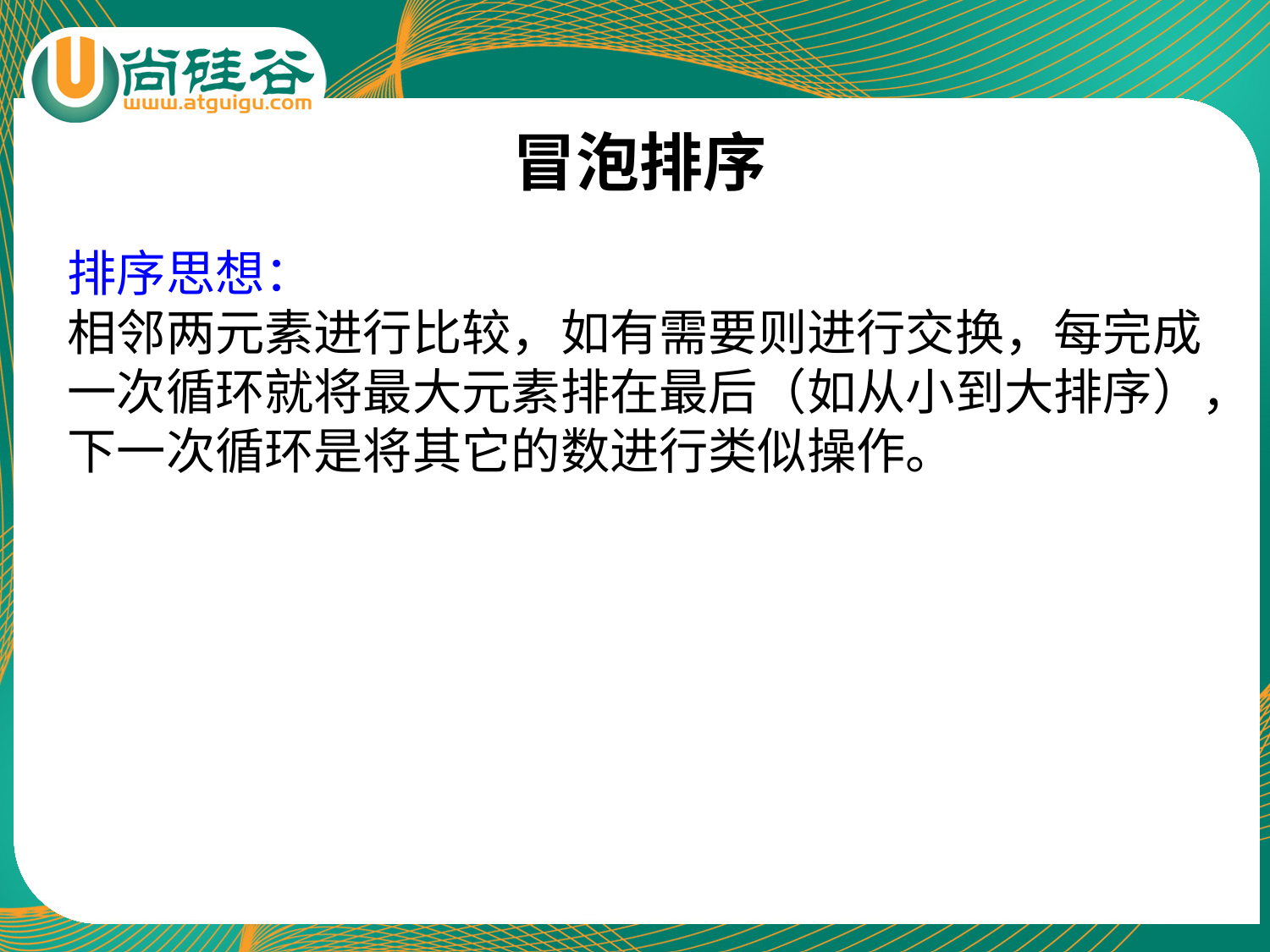

冒泡排序
排序思想：
相邻两元素进行比较，如有需要则进行交换，每完成一次循环就将最大元素排在最后（如从小到大排序），下一次循环是将其它的数进行类似操作。